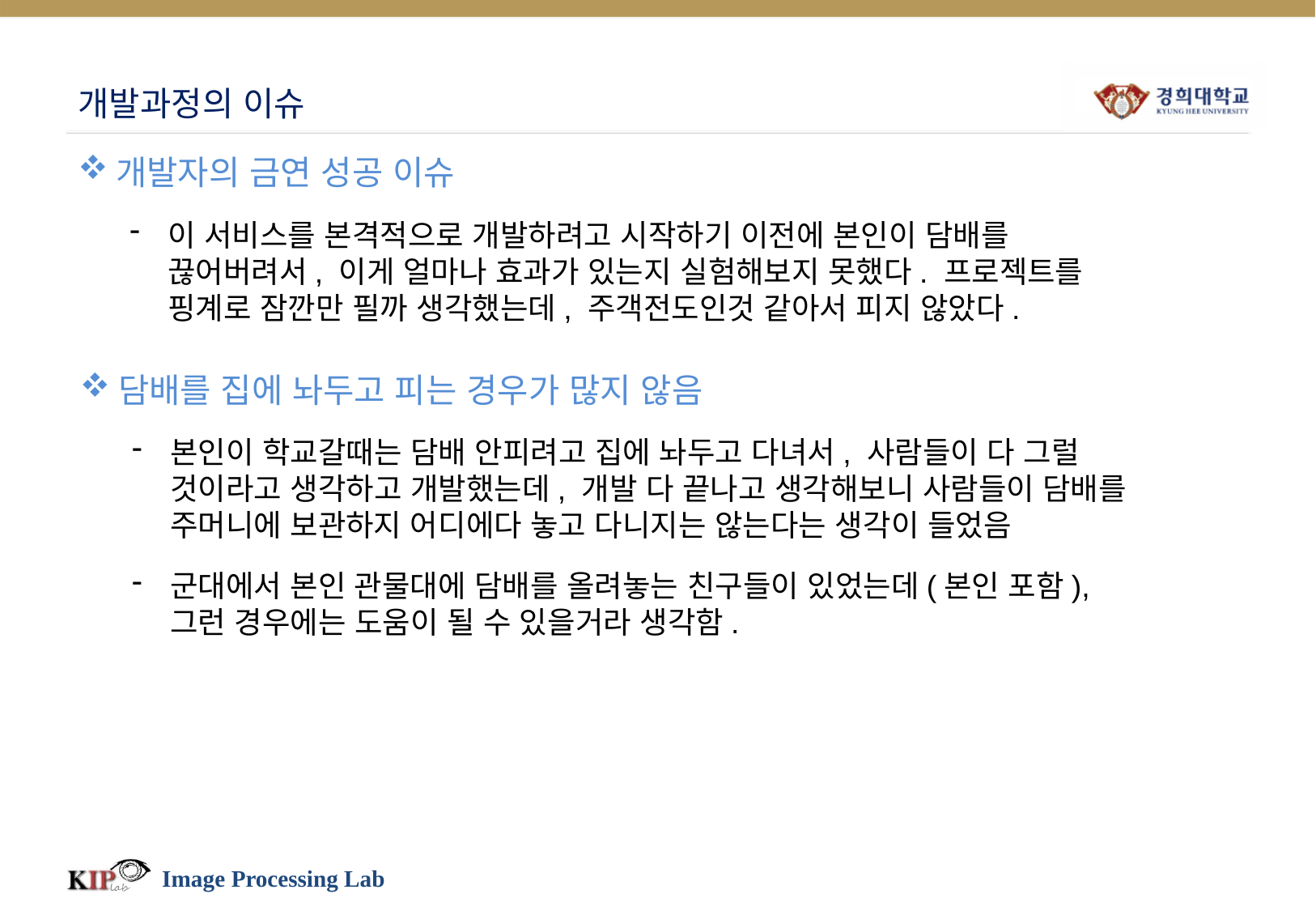

# 개발과정의 이슈
개발자의 금연 성공 이슈
이 서비스를 본격적으로 개발하려고 시작하기 이전에 본인이 담배를 끊어버려서, 이게 얼마나 효과가 있는지 실험해보지 못했다. 프로젝트를 핑계로 잠깐만 필까 생각했는데, 주객전도인것 같아서 피지 않았다.
담배를 집에 놔두고 피는 경우가 많지 않음
본인이 학교갈때는 담배 안피려고 집에 놔두고 다녀서, 사람들이 다 그럴 것이라고 생각하고 개발했는데, 개발 다 끝나고 생각해보니 사람들이 담배를 주머니에 보관하지 어디에다 놓고 다니지는 않는다는 생각이 들었음
군대에서 본인 관물대에 담배를 올려놓는 친구들이 있었는데(본인 포함), 그런 경우에는 도움이 될 수 있을거라 생각함.
Image Processing Lab